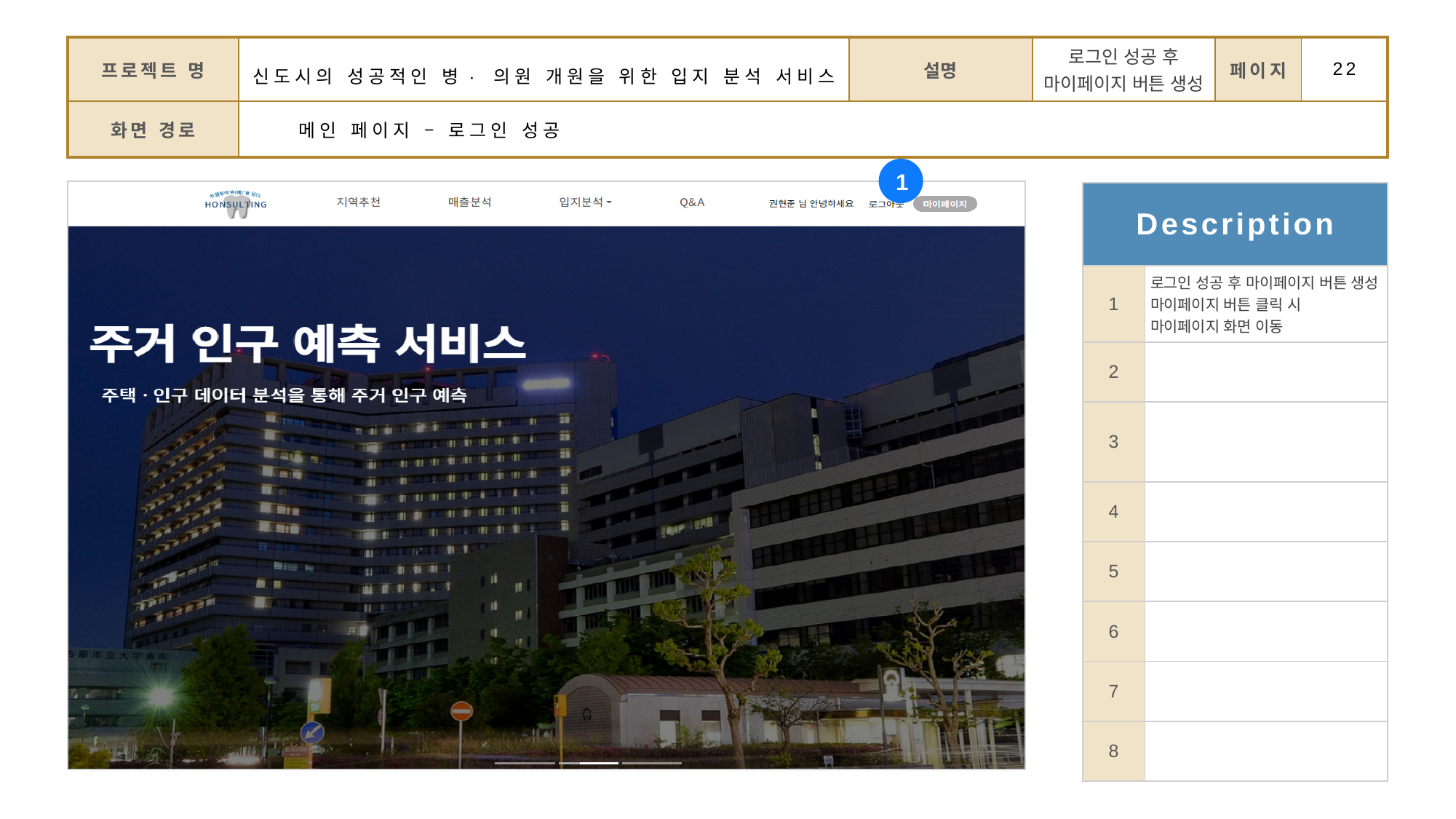

| 프로젝트 명 | 신도시의 성공적인 병·의원 개원을 위한 입지 분석 서비스 | 설명 | 로그인 성공 후 마이페이지 버튼 생성 | 페이지 | 22 |
| --- | --- | --- | --- | --- | --- |
| 화면 경로 | 메인 페이지 – 로그인 성공 |  |  |  |  |
1

| Description |  |
| --- | --- |
| 1 | 로그인 성공 후 마이페이지 버튼 생성 마이페이지 버튼 클릭 시 마이페이지 화면 이동 |
| 2 |  |
| 3 |  |
| 4 |  |
| 5 |  |
| 6 |  |
| 7 |  |
| 8 |  |